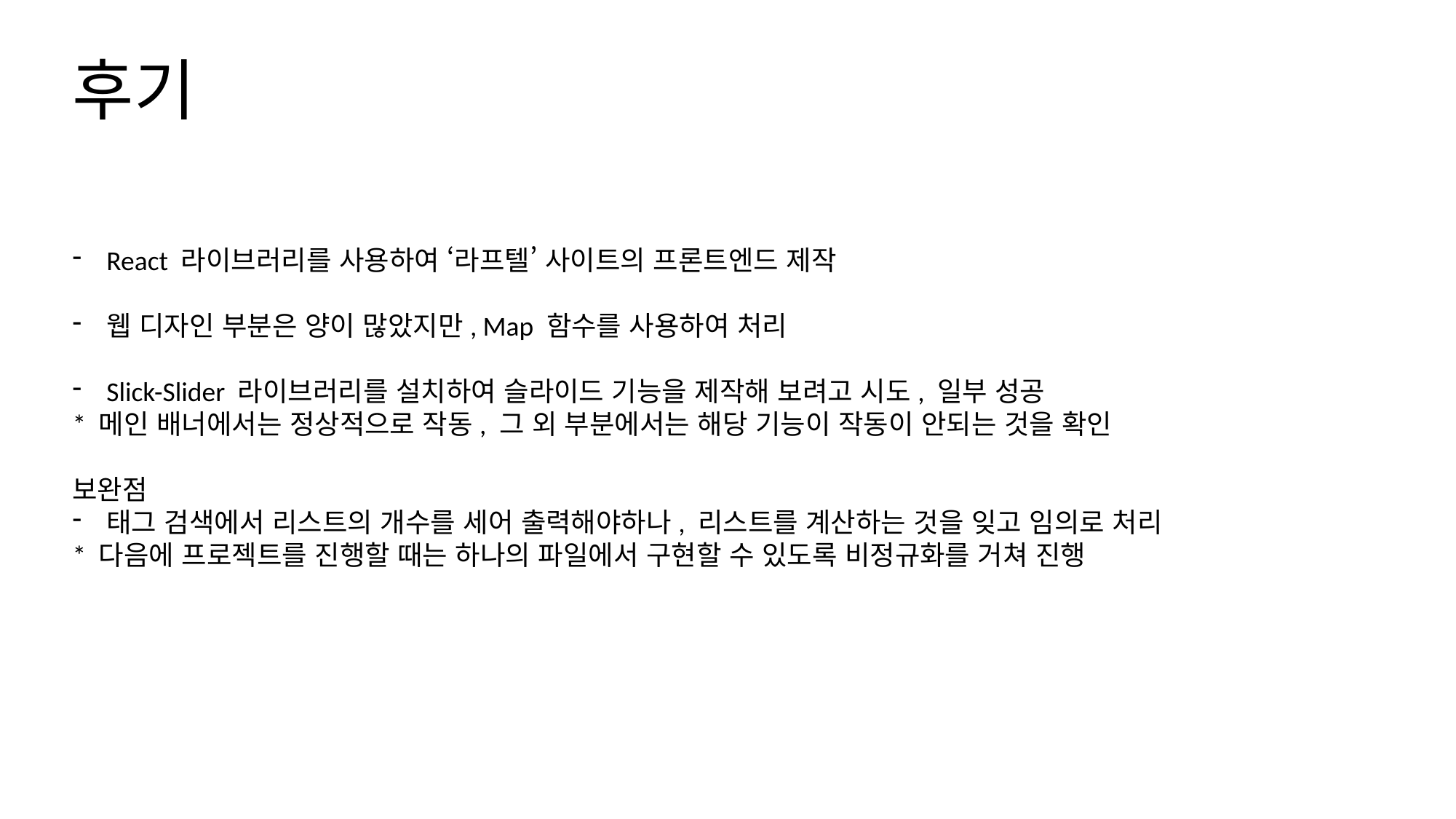

# 후기
React 라이브러리를 사용하여 ‘라프텔’ 사이트의 프론트엔드 제작

웹 디자인 부분은 양이 많았지만, Map 함수를 사용하여 처리

Slick-Slider 라이브러리를 설치하여 슬라이드 기능을 제작해 보려고 시도, 일부 성공
* 메인 배너에서는 정상적으로 작동, 그 외 부분에서는 해당 기능이 작동이 안되는 것을 확인

보완점
태그 검색에서 리스트의 개수를 세어 출력해야하나, 리스트를 계산하는 것을 잊고 임의로 처리
* 다음에 프로젝트를 진행할 때는 하나의 파일에서 구현할 수 있도록 비정규화를 거쳐 진행